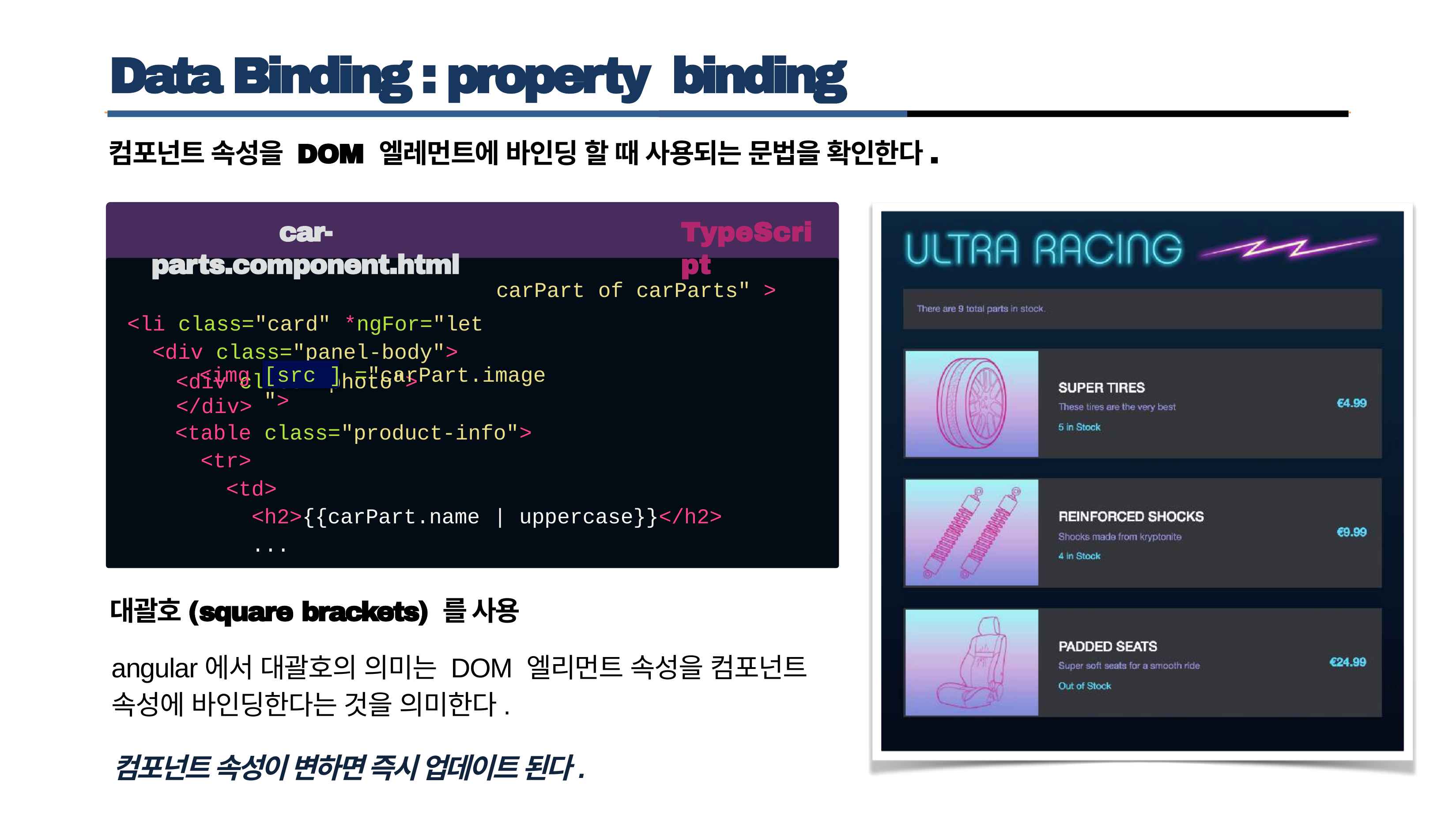

# Data Binding : property  binding

컴포넌트 속성을 DOM 엘레먼트에 바인딩 할 때 사용되는 문법을 확인한다.

car-parts.component.html

<li class="card" *ngFor="let
<div class="panel-body">
<div class="photo">
TypeScript

carPart
of carParts" >

<img
</div>
<table
<tr>
[src ] ="carPart.image ">
class="product-info">
<td>
<h2>{{carPart.name
...
| uppercase}}</h2>
대괄호(square brackets) 를 사용
angular에서 대괄호의 의미는 DOM 엘리먼트 속성을 컴포넌트 속성에 바인딩한다는 것을 의미한다.

컴포넌트 속성이 변하면 즉시 업데이트 된다.